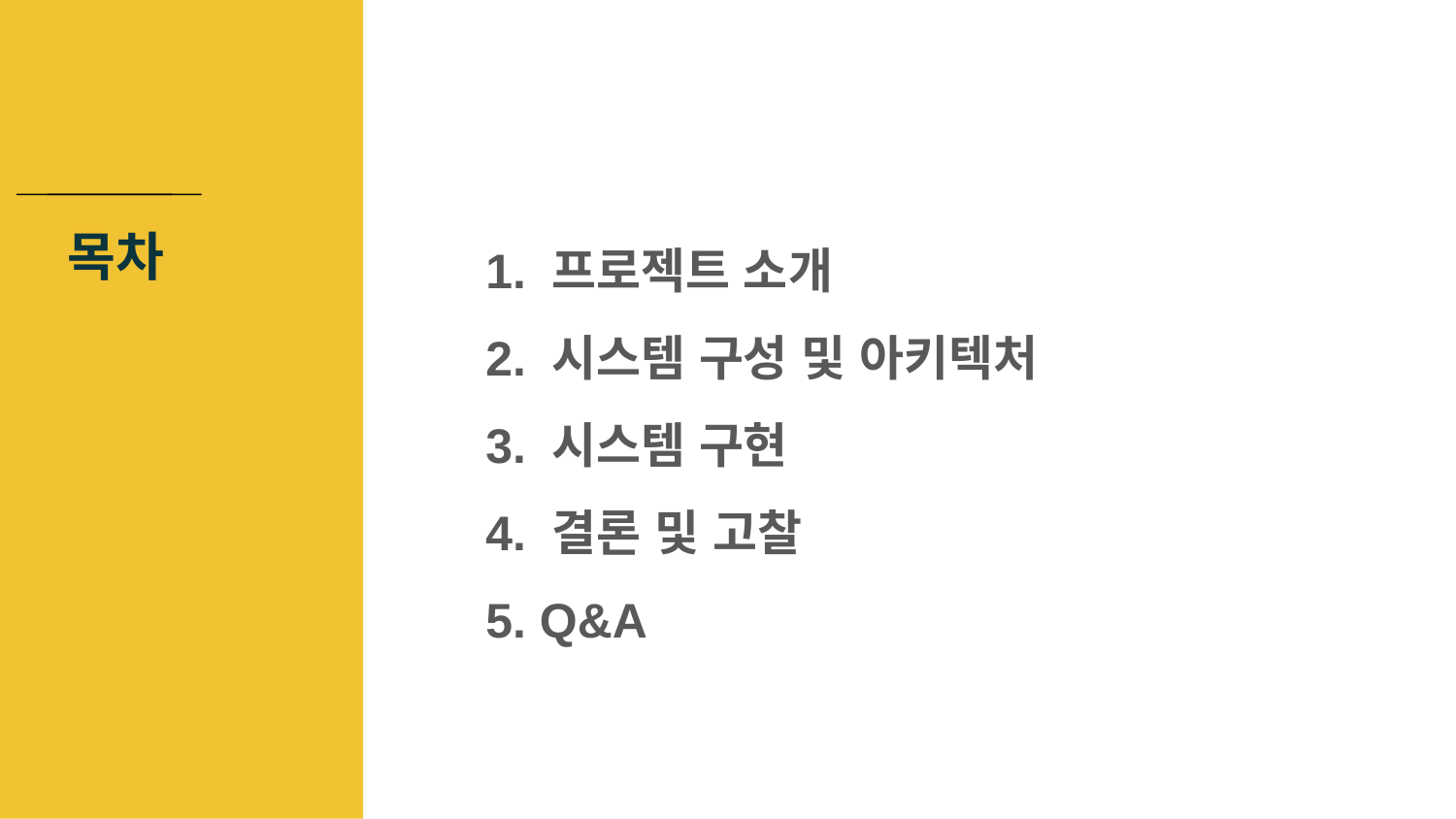

1. 프로젝트 소개
2. 시스템 구성 및 아키텍처
3. 시스템 구현
4. 결론 및 고찰
5. Q&A
# 목차